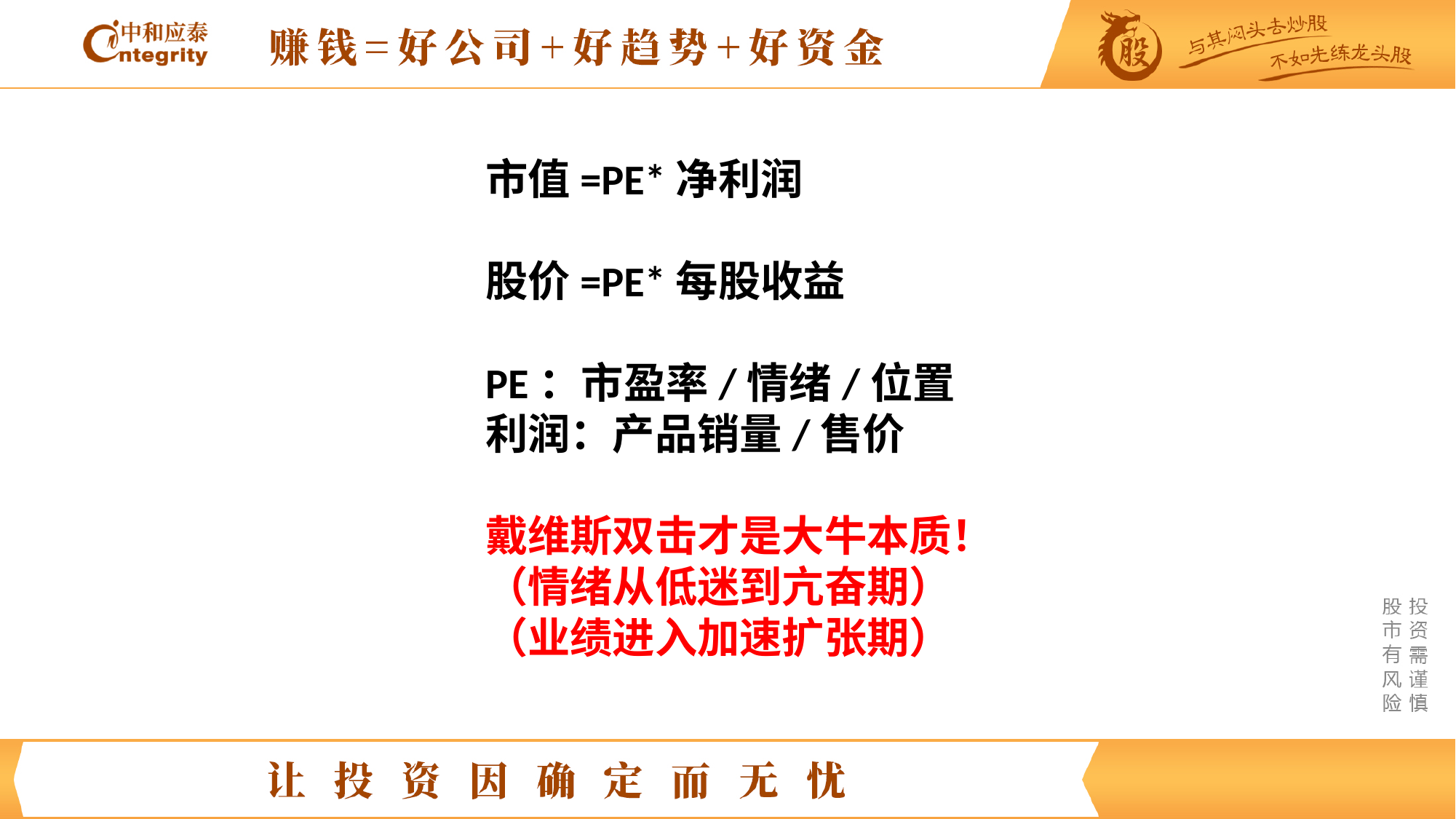

市值=PE*净利润

股价=PE*每股收益

PE：市盈率/情绪/位置
利润：产品销量/售价

戴维斯双击才是大牛本质！
（情绪从低迷到亢奋期）
（业绩进入加速扩张期）
4